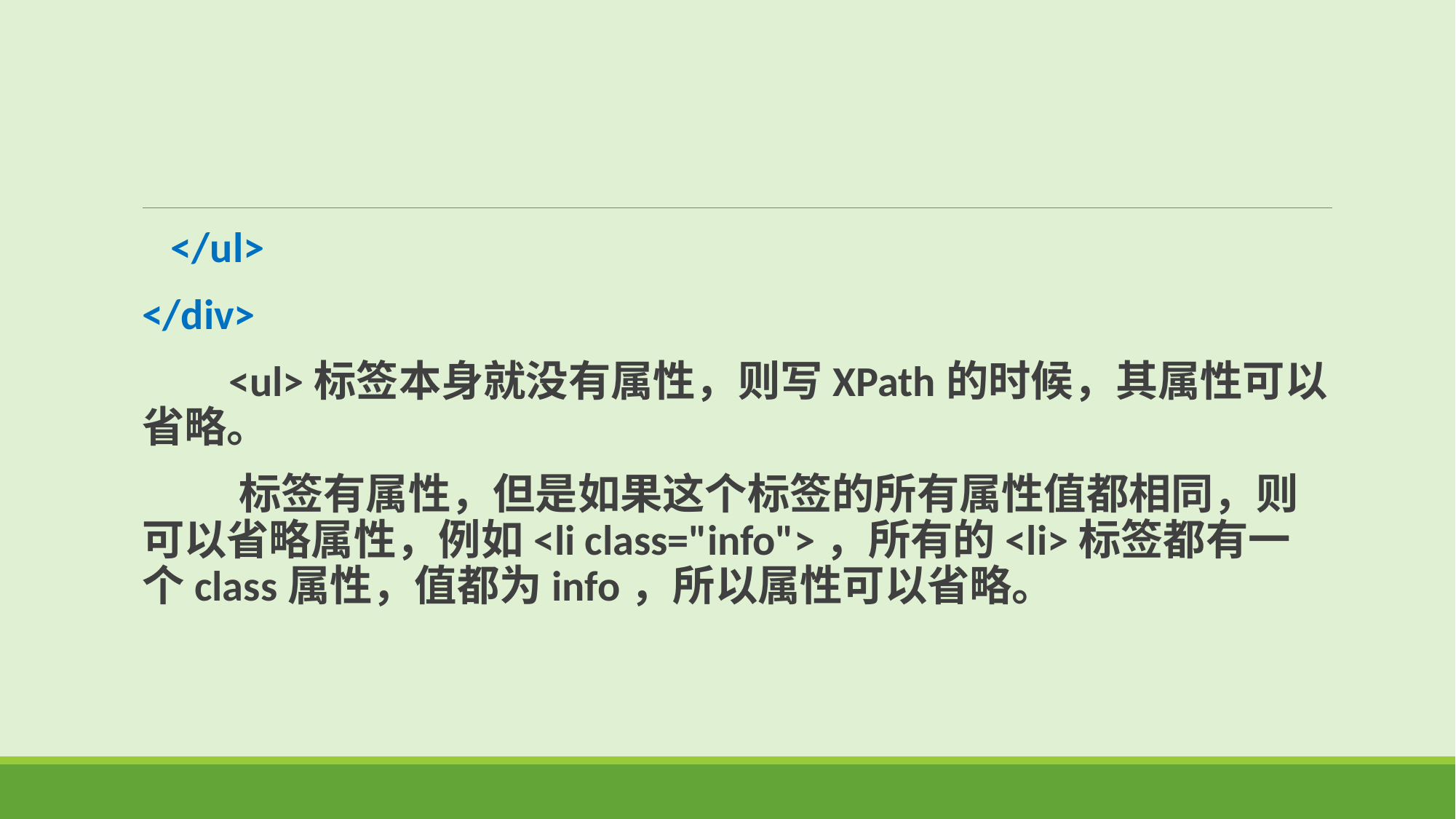

</ul>
</div>
         <ul>标签本身就没有属性，则写XPath的时候，其属性可以省略。
         标签有属性，但是如果这个标签的所有属性值都相同，则可以省略属性，例如<li class="info">，所有的<li>标签都有一个class属性，值都为info，所以属性可以省略。